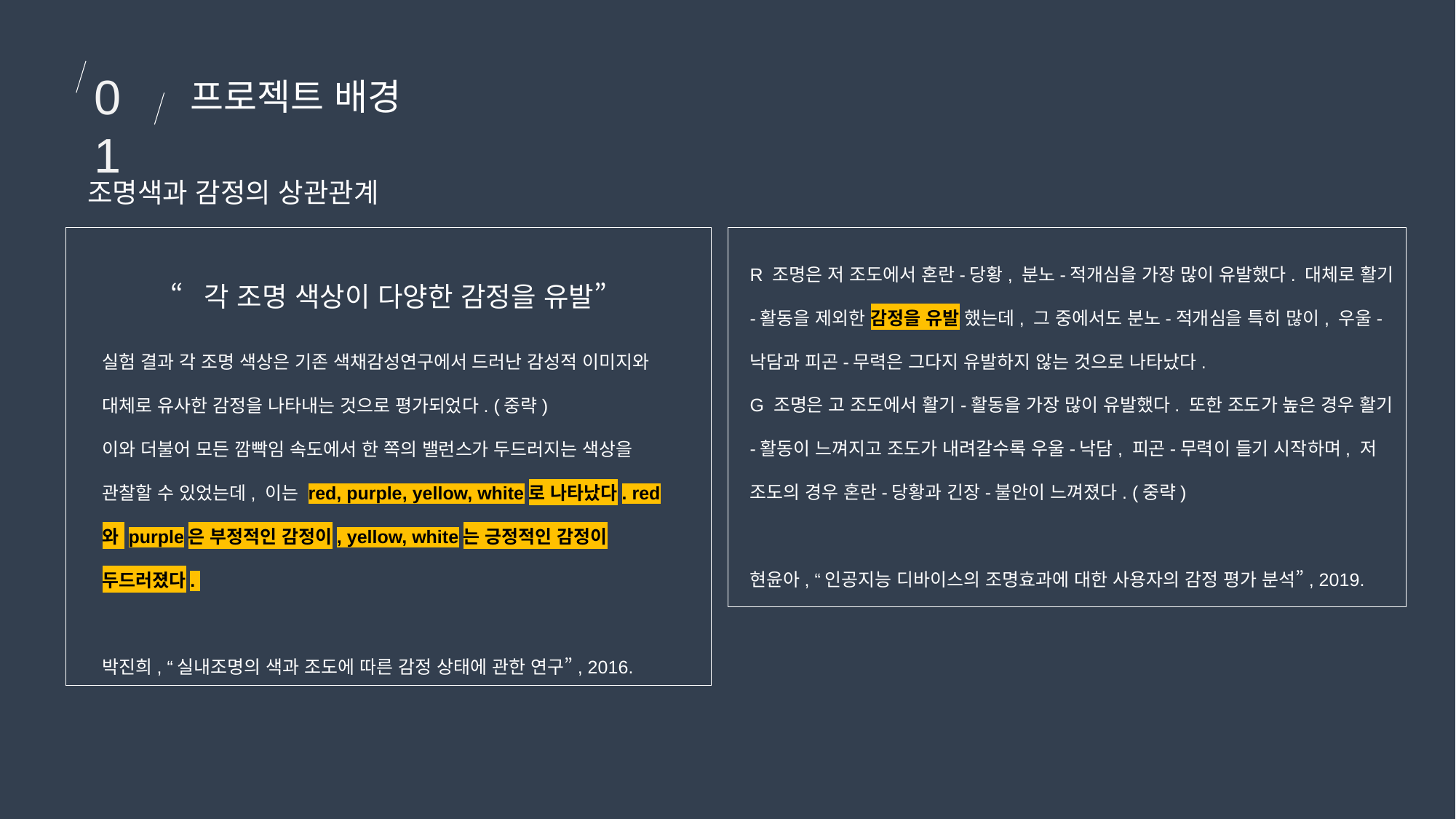

01
프로젝트 배경
조명색과 감정의 상관관계

R 조명은 저 조도에서 혼란-당황, 분노-적개심을 가장 많이 유발했다. 대체로 활기-활동을 제외한 감정을 유발 했는데, 그 중에서도 분노-적개심을 특히 많이, 우울-낙담과 피곤-무력은 그다지 유발하지 않는 것으로 나타났다.
G 조명은 고 조도에서 활기-활동을 가장 많이 유발했다. 또한 조도가 높은 경우 활기-활동이 느껴지고 조도가 내려갈수록 우울-낙담, 피곤-무력이 들기 시작하며, 저 조도의 경우 혼란-당황과 긴장-불안이 느껴졌다. (중략)

현윤아, “인공지능 디바이스의 조명효과에 대한 사용자의 감정 평가 분석”, 2019.
“각 조명 색상이 다양한 감정을 유발”
실험 결과 각 조명 색상은 기존 색채감성연구에서 드러난 감성적 이미지와 대체로 유사한 감정을 나타내는 것으로 평가되었다. (중략)
이와 더불어 모든 깜빡임 속도에서 한 쪽의 밸런스가 두드러지는 색상을 관찰할 수 있었는데, 이는 red, purple, yellow, white로 나타났다. red와 purple은 부정적인 감정이, yellow, white는 긍정적인 감정이 두드러졌다.

박진희, “실내조명의 색과 조도에 따른 감정 상태에 관한 연구”, 2016.